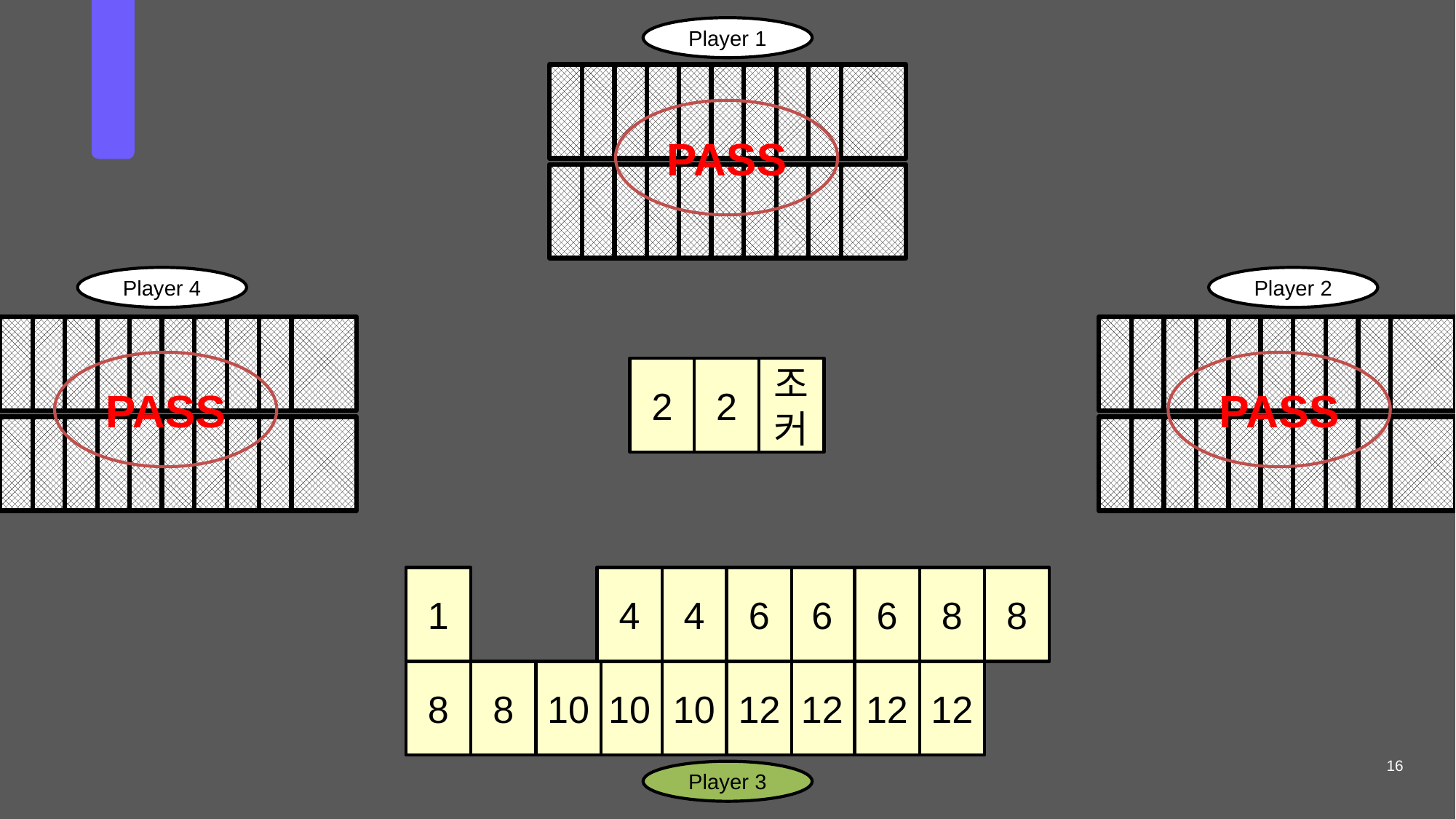

Player 1
들
어
가
며

PASS
조커
Player 4
Player 2

PASS
PASS
2
2
조커
1
4
4
6
6
6
8
8
8
8
10
10
10
12
12
12
12
16
Player 3